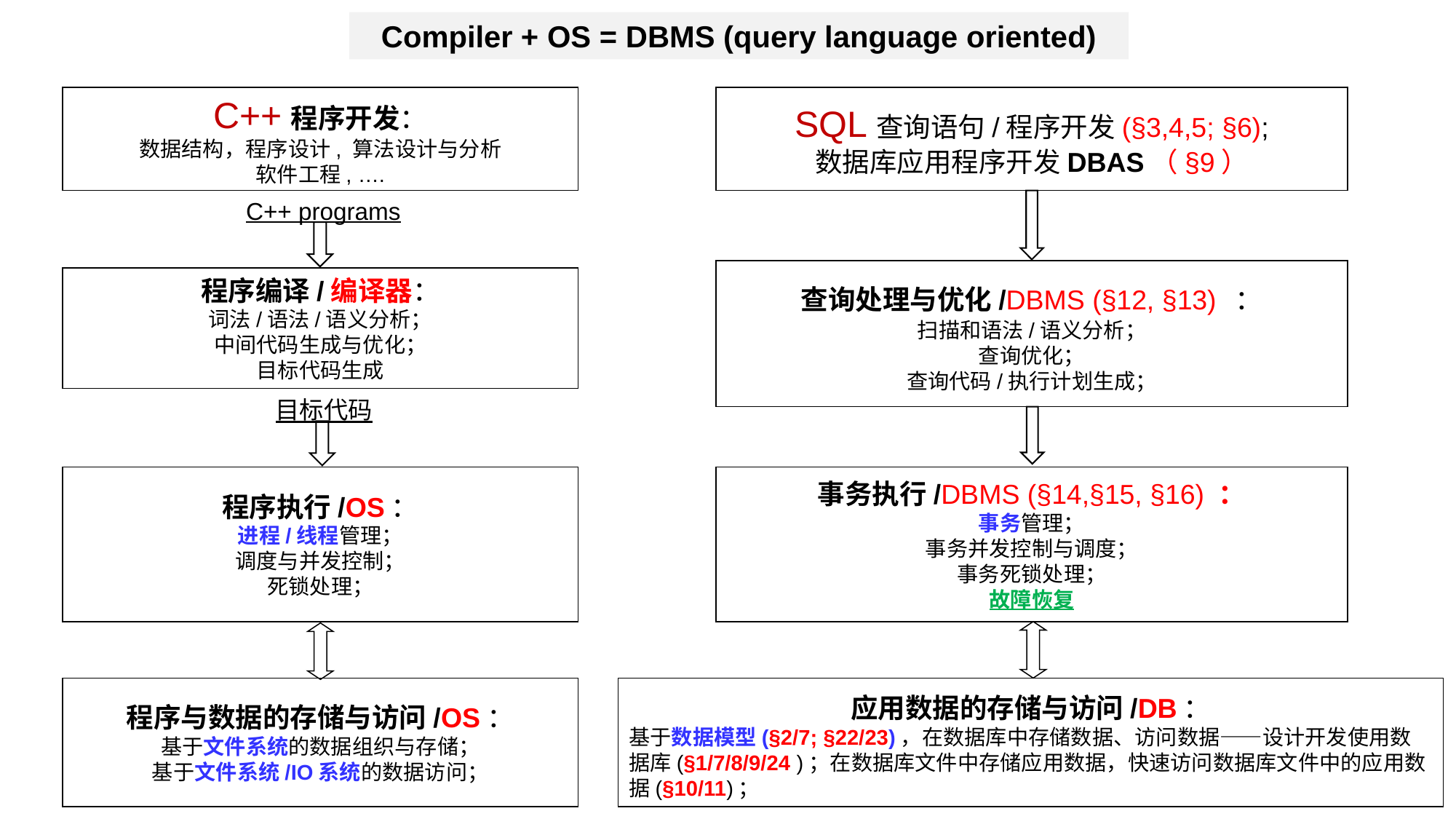

Compiler + OS = DBMS (query language oriented)
C++程序开发：
数据结构，程序设计, 算法设计与分析
软件工程, ….
SQL查询语句/程序开发(§3,4,5; §6);
数据库应用程序开发DBAS（§9）
C++ programs

查询处理与优化/DBMS (§12, §13) ：
扫描和语法/语义分析；
查询优化；
查询代码/执行计划生成；
程序编译/编译器：
词法/语法/语义分析；
中间代码生成与优化；
目标代码生成
目标代码

程序执行/OS：
进程/线程管理；
调度与并发控制；
死锁处理；
事务执行/DBMS (§14,§15, §16) ：
事务管理；
事务并发控制与调度；
事务死锁处理；
故障恢复

程序与数据的存储与访问/OS：
基于文件系统的数据组织与存储；
基于文件系统/IO系统的数据访问；

应用数据的存储与访问/DB：
基于数据模型(§2/7; §22/23)，在数据库中存储数据、访问数据——设计开发使用数据库(§1/7/8/9/24 )；在数据库文件中存储应用数据，快速访问数据库文件中的应用数据(§10/11)；